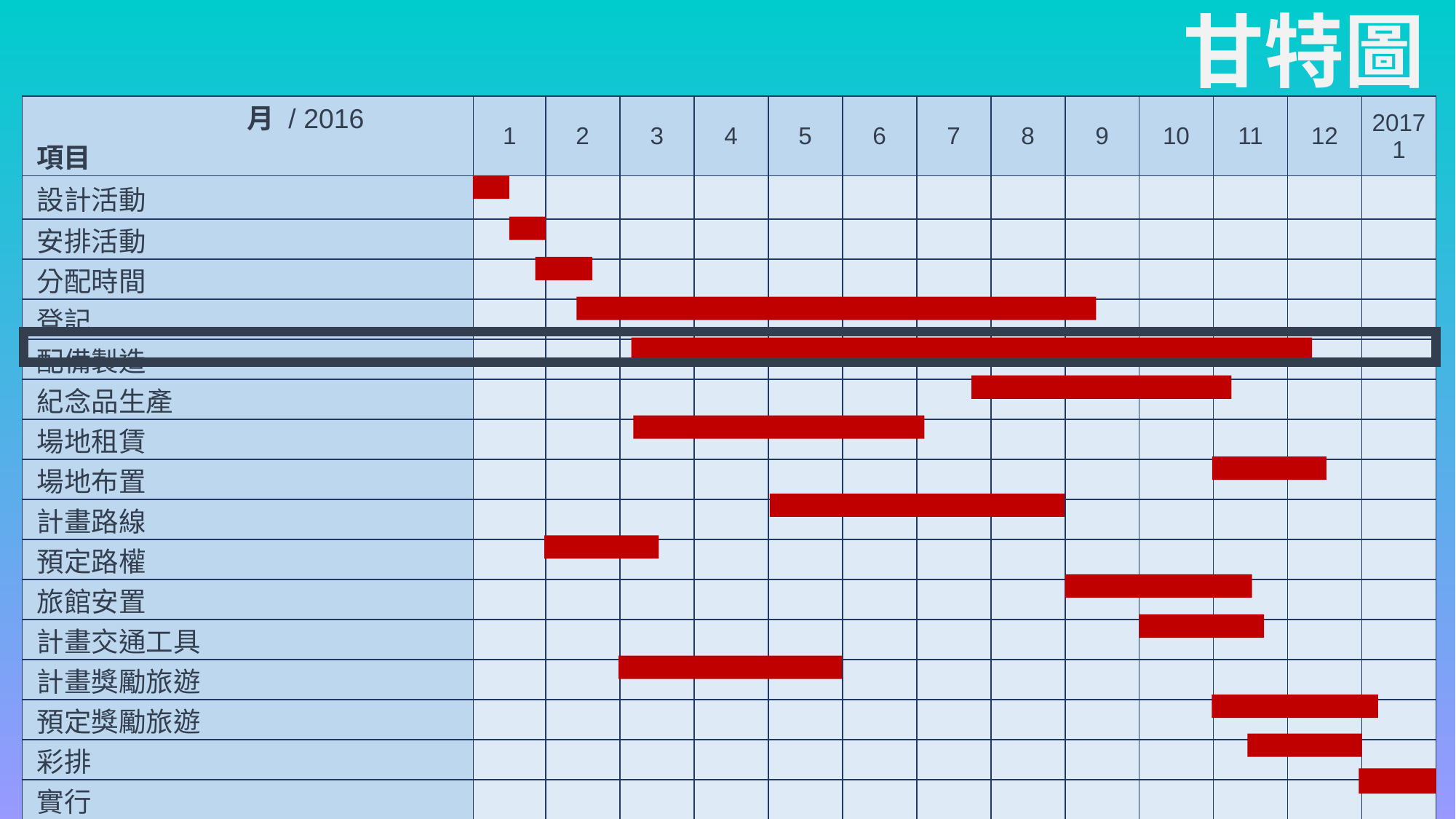

# 甘特圖
| 月 / 2016 項目 | 1 | 2 | 3 | 4 | 5 | 6 | 7 | 8 | 9 | 10 | 11 | 12 | 2017 1 |
| --- | --- | --- | --- | --- | --- | --- | --- | --- | --- | --- | --- | --- | --- |
| 設計活動 |  |  |  |  |  |  |  |  |  |  |  |  |  |
| 安排活動 |  |  |  |  |  |  |  |  |  |  |  |  |  |
| 分配時間 |  |  |  |  |  |  |  |  |  |  |  |  |  |
| 登記 |  |  |  |  |  |  |  |  |  |  |  |  |  |
| 配備製造 |  |  |  |  |  |  |  |  |  |  |  |  |  |
| 紀念品生產 |  |  |  |  |  |  |  |  |  |  |  |  |  |
| 場地租賃 |  |  |  |  |  |  |  |  |  |  |  |  |  |
| 場地布置 |  |  |  |  |  |  |  |  |  |  |  |  |  |
| 計畫路線 |  |  |  |  |  |  |  |  |  |  |  |  |  |
| 預定路權 |  |  |  |  |  |  |  |  |  |  |  |  |  |
| 旅館安置 |  |  |  |  |  |  |  |  |  |  |  |  |  |
| 計畫交通工具 |  |  |  |  |  |  |  |  |  |  |  |  |  |
| 計畫獎勵旅遊 |  |  |  |  |  |  |  |  |  |  |  |  |  |
| 預定獎勵旅遊 |  |  |  |  |  |  |  |  |  |  |  |  |  |
| 彩排 |  |  |  |  |  |  |  |  |  |  |  |  |  |
| 實行 |  |  |  |  |  |  |  |  |  |  |  |  |  |